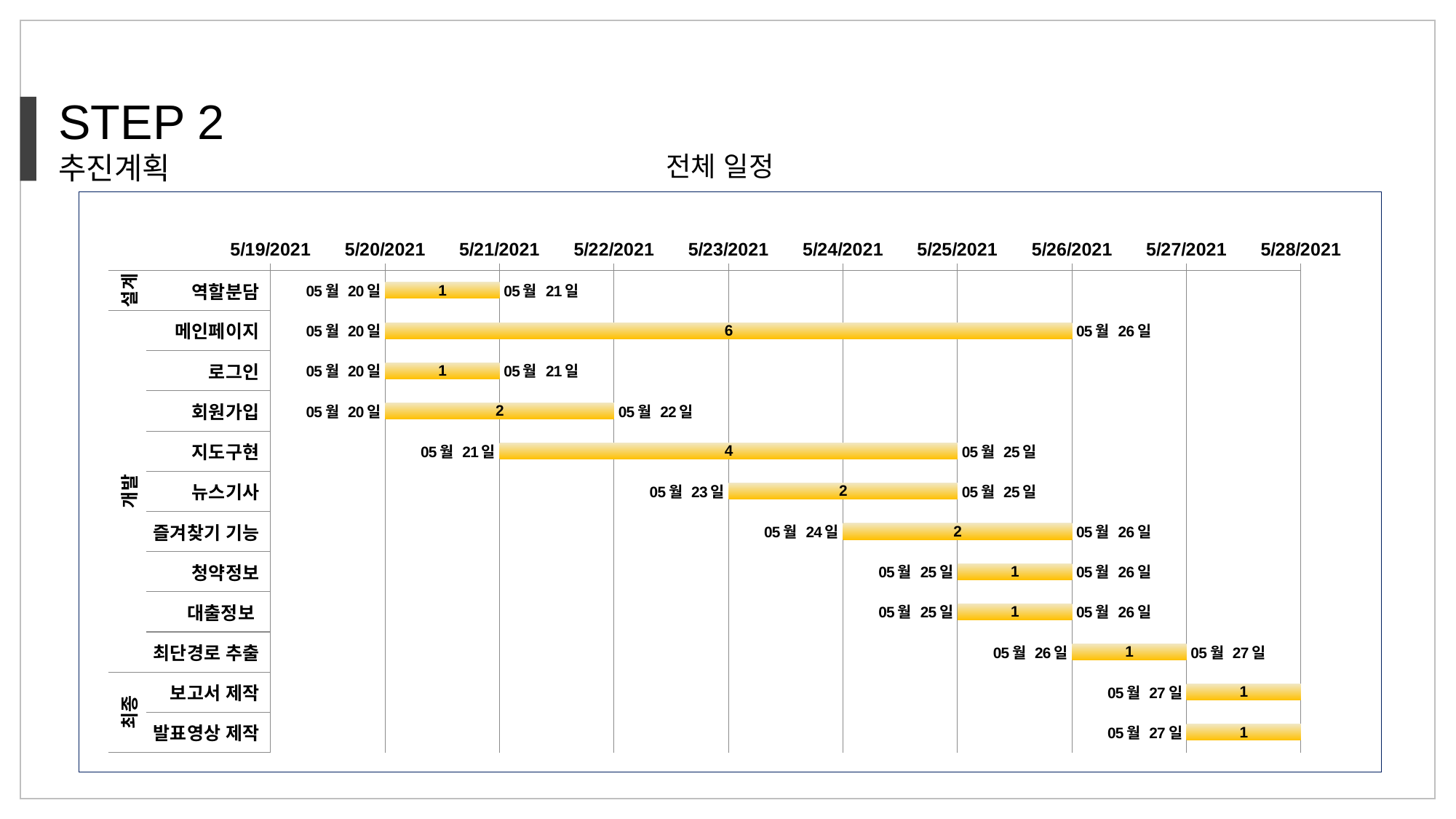

STEP 2
추진계획

전체 일정

### Chart

| Category | 시작일 | 기 간 | 종료일 |
|---|---|---|---|
| 역할분담 | 44336.0 | 1.0 | 44336.0 |
| 메인페이지 | 44336.0 | 6.0 | 44341.0 |
| 로그인 | 44336.0 | 1.0 | 44336.0 |
| 회원가입 | 44336.0 | 2.0 | 44337.0 |
| 지도구현 | 44337.0 | 4.0 | 44340.0 |
| 뉴스기사 | 44339.0 | 2.0 | 44340.0 |
| 즐겨찾기 기능 | 44340.0 | 2.0 | 44341.0 |
| 청약정보 | 44341.0 | 1.0 | 44341.0 |
| 대출정보  | 44341.0 | 1.0 | 44341.0 |
| 최단경로 추출 | 44342.0 | 1.0 | 44342.0 |
| 보고서 제작 | 44343.0 | 1.0 | 44343.0 |
| 발표영상 제작 | 44343.0 | 1.0 | 44343.0 |